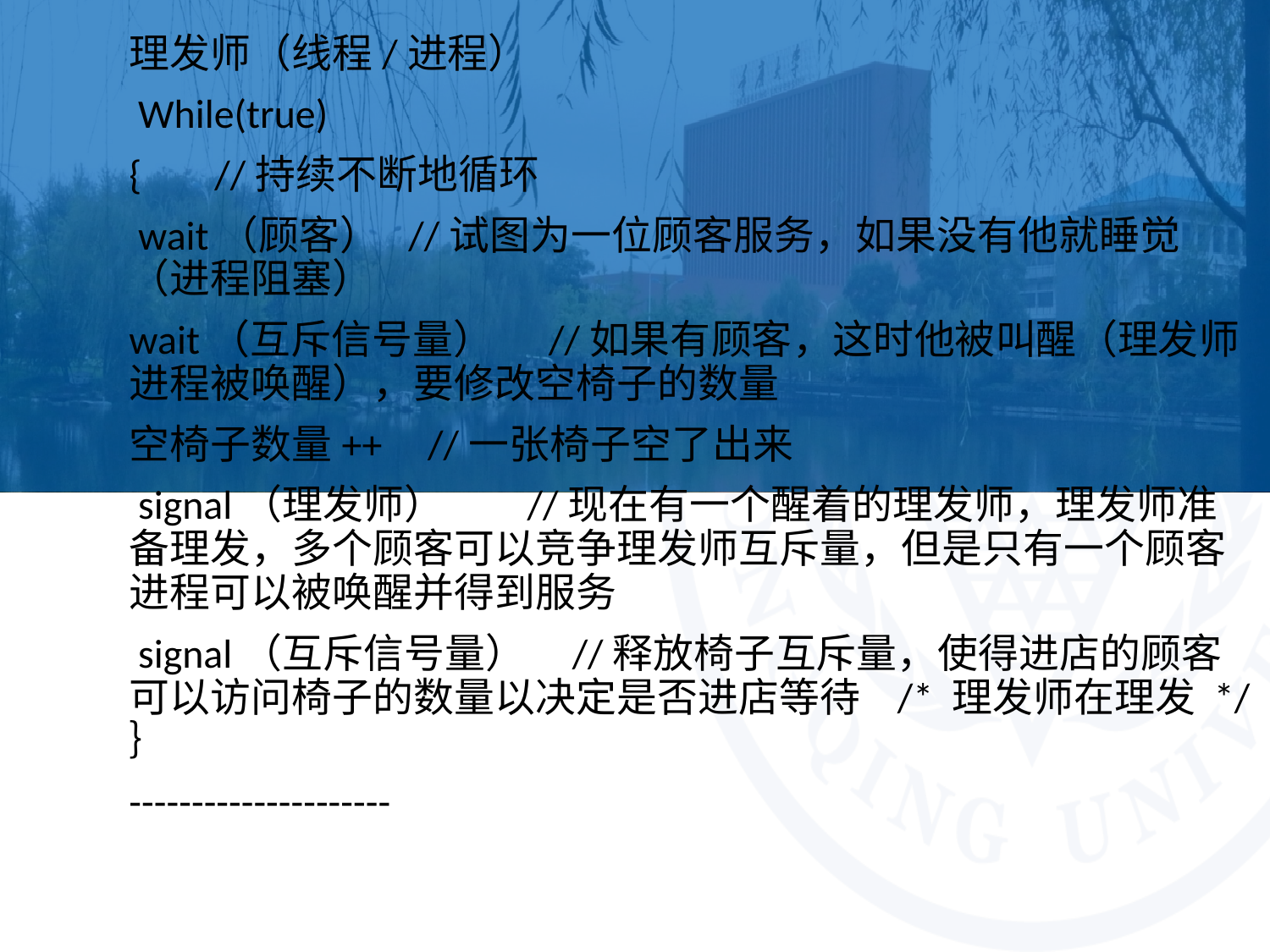

理发师（线程/进程）
 While(true)
{        //持续不断地循环
 wait（顾客）  //试图为一位顾客服务，如果没有他就睡觉（进程阻塞）
wait（互斥信号量）     //如果有顾客，这时他被叫醒（理发师进程被唤醒），要修改空椅子的数量
空椅子数量++     //一张椅子空了出来
 signal（理发师）        //现在有一个醒着的理发师，理发师准备理发，多个顾客可以竞争理发师互斥量，但是只有一个顾客进程可以被唤醒并得到服务
 signal（互斥信号量）    //释放椅子互斥量，使得进店的顾客可以访问椅子的数量以决定是否进店等待   /* 理发师在理发 */ ｝
---------------------